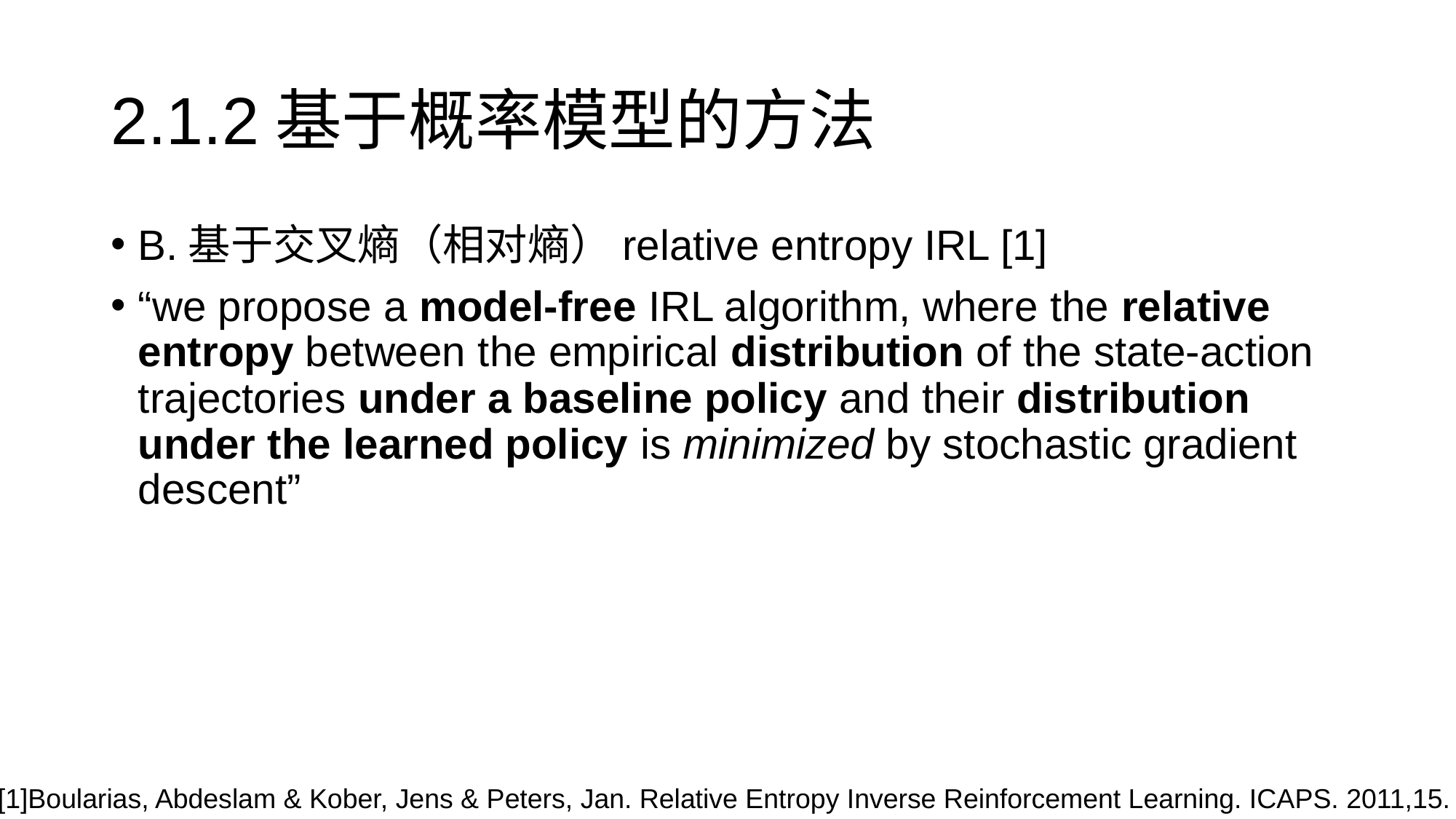

# 2.1.2基于概率模型的方法
B.基于交叉熵（相对熵）relative entropy IRL [1]
“we propose a model-free IRL algorithm, where the relative entropy between the empirical distribution of the state-action trajectories under a baseline policy and their distribution under the learned policy is minimized by stochastic gradient descent”
[1]Boularias, Abdeslam & Kober, Jens & Peters, Jan. Relative Entropy Inverse Reinforcement Learning. ICAPS. 2011,15. 20-27.